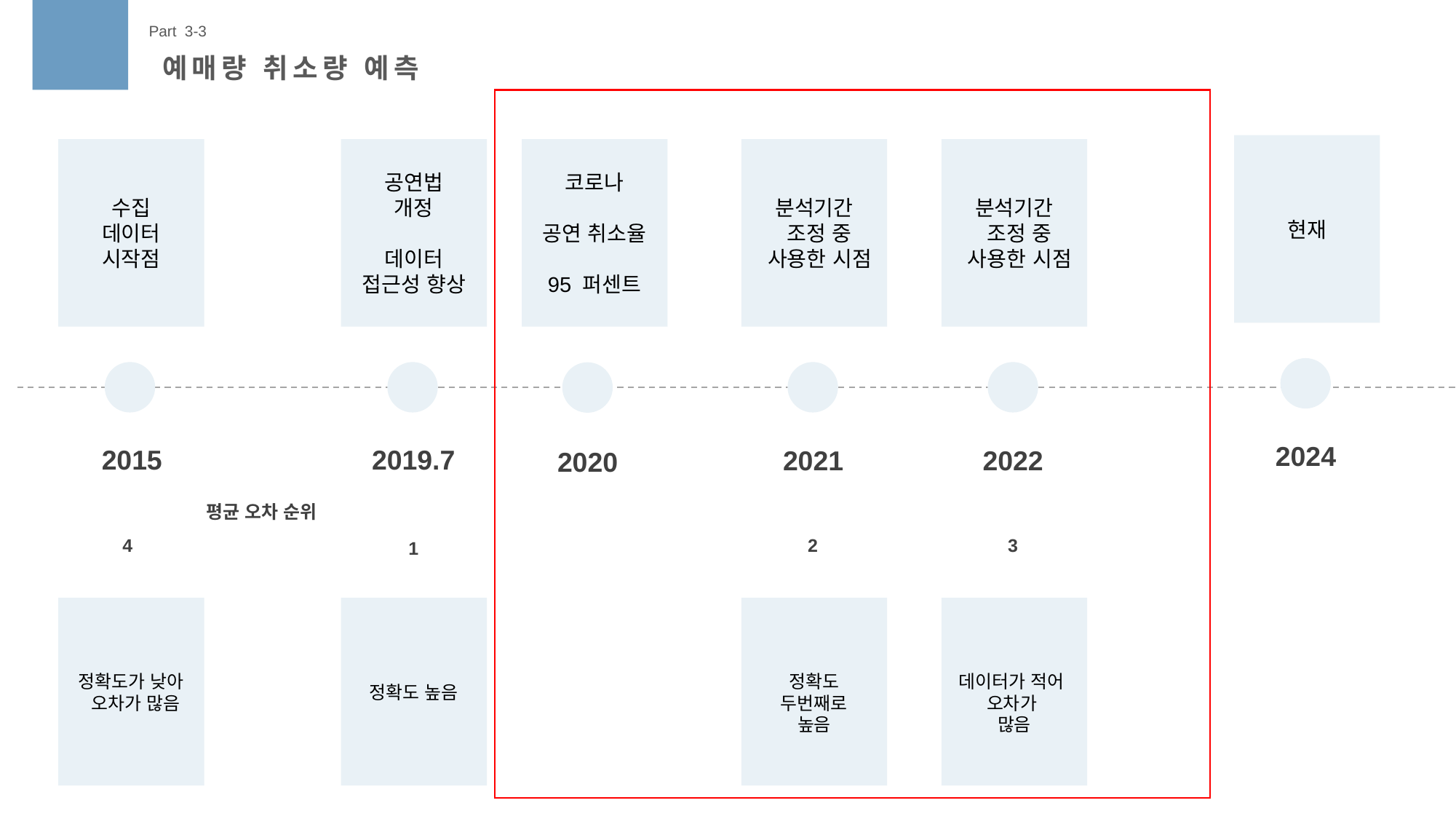

Part  3-3
예매량 취소량 예측

현재
수집
데이터
시작점
공연법
개정

데이터
접근성 향상
코로나

공연 취소율

95 퍼센트
분석기간
 조정 중
 사용한 시점
분석기간
 조정 중
 사용한 시점

2024
2015
2019.7
2021
2022
2020
평균 오차 순위
3
4
2
1
정확도가 낮아
 오차가 많음
정확도 높음

정확도
두번째로
높음

데이터가 적어
오차가
많음